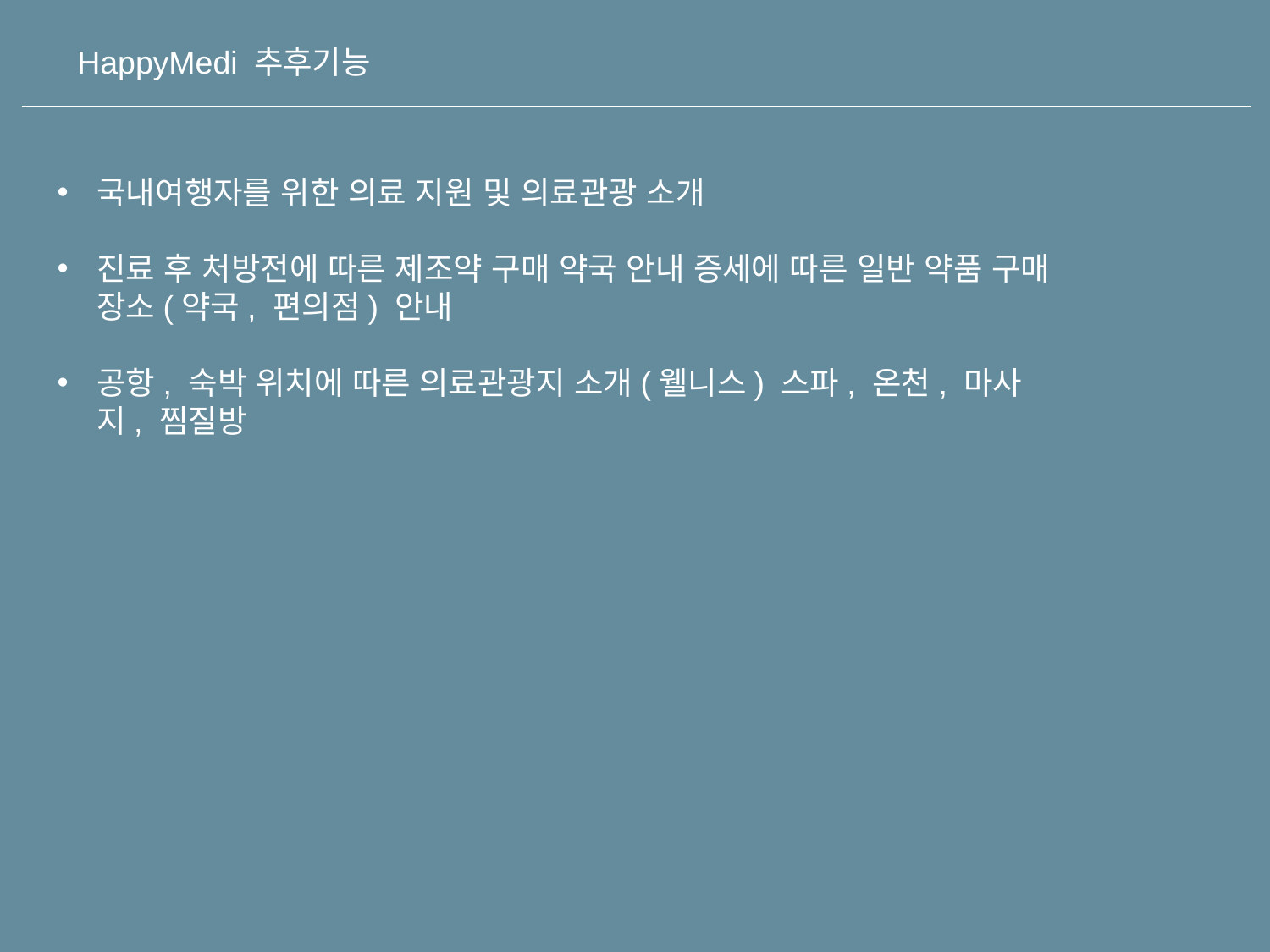

HappyMedi 추후기능
국내여행자를 위한 의료 지원 및 의료관광 소개

진료 후 처방전에 따른 제조약 구매 약국 안내 증세에 따른 일반 약품 구매 장소(약국, 편의점) 안내

공항, 숙박 위치에 따른 의료관광지 소개(웰니스) 스파, 온천, 마사지, 찜질방